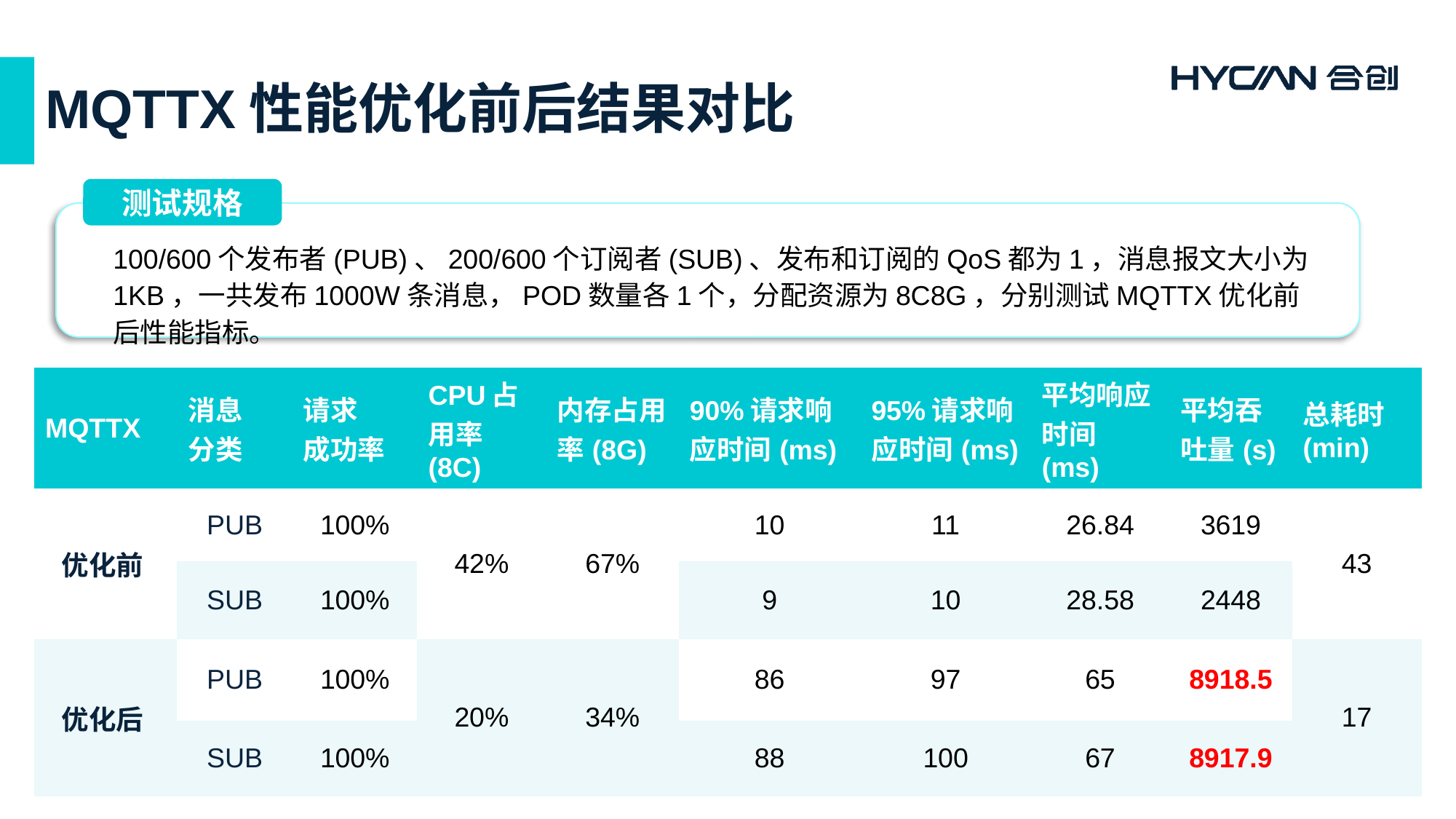

# MQTTX性能优化前后结果对比
测试规格
项目背景
100/600个发布者(PUB)、200/600个订阅者(SUB)、发布和订阅的QoS都为1，消息报文大小为1KB，一共发布1000W条消息，POD数量各1个，分配资源为8C8G，分别测试MQTTX优化前后性能指标。
| MQTTX | 消息 分类 | 请求 成功率 | CPU占用率(8C) | 内存占用率(8G) | 90%请求响应时间(ms) | 95%请求响应时间(ms) | 平均响应时间(ms) | 平均吞吐量(s) | 总耗时(min) |
| --- | --- | --- | --- | --- | --- | --- | --- | --- | --- |
| 优化前 | PUB | 100% | 42% | 67% | 10 | 11 | 26.84 | 3619 | 43 |
|  | SUB | 100% |  |  | 9 | 10 | 28.58 | 2448 |  |
| 优化后 | PUB | 100% | 20% | 34% | 86 | 97 | 65 | 8918.5 | 17 |
|  | SUB | 100% |  |  | 88 | 100 | 67 | 8917.9 |  |